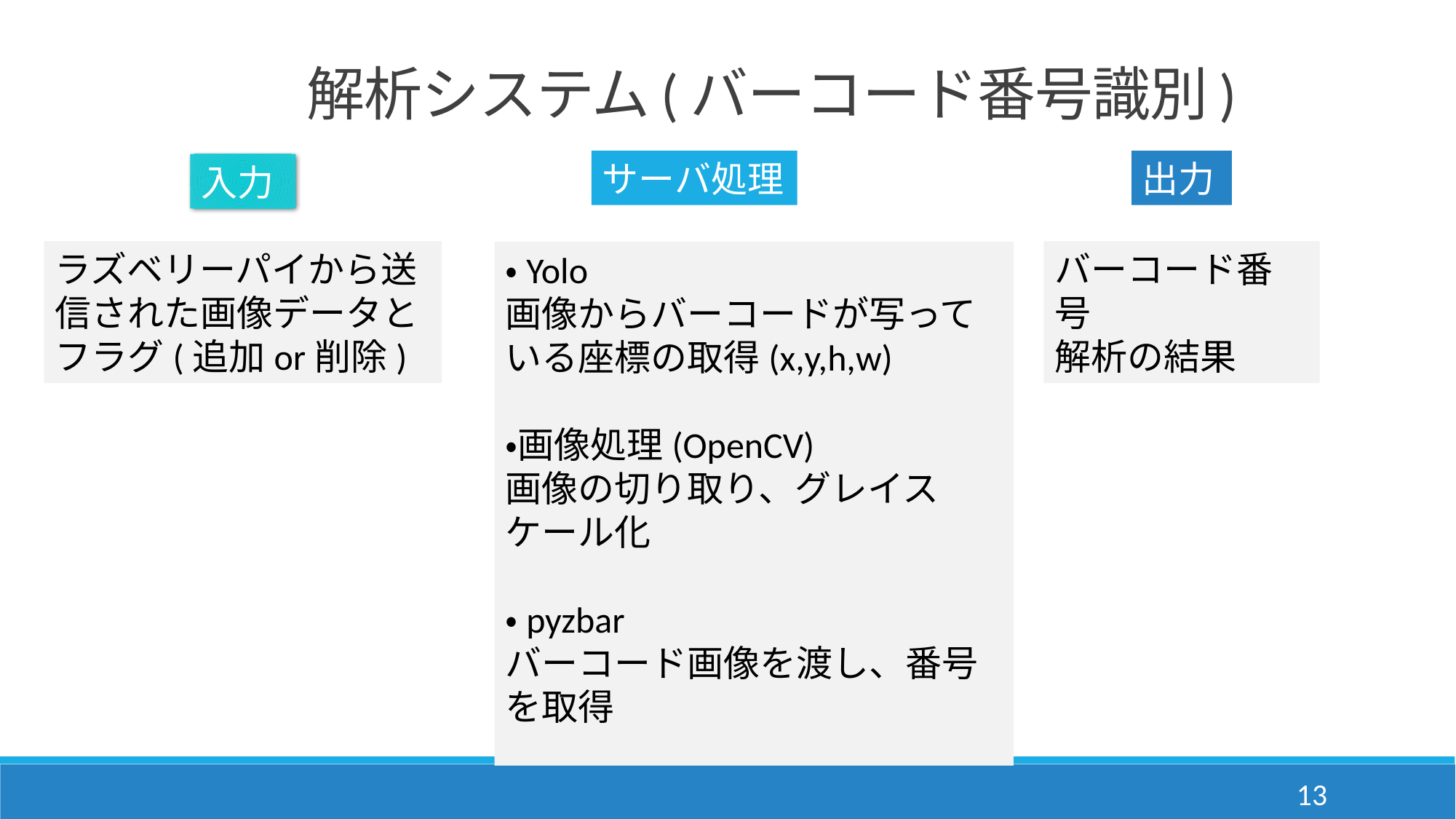

解析システム(バーコード番号識別)
サーバ処理
出力
入力
ラズベリーパイから送信された画像データと
フラグ(追加or削除)
バーコード番号
解析の結果
・Yolo
画像からバーコードが写っている座標の取得(x,y,h,w)

・画像処理(OpenCV)
画像の切り取り、グレイスケール化

・pyzbar
バーコード画像を渡し、番号を取得

13